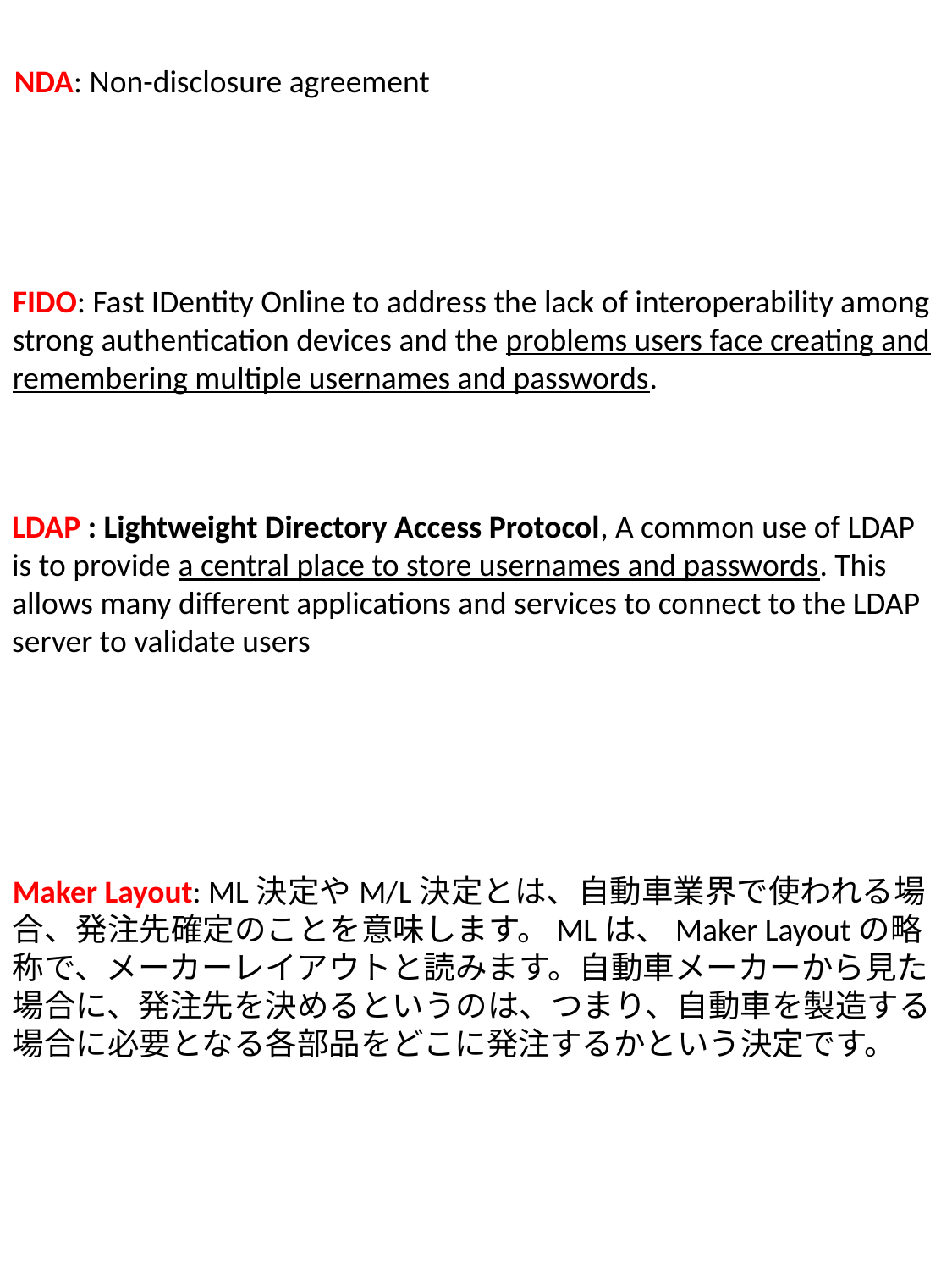

NDA: Non-disclosure agreement
FIDO: Fast IDentity Online to address the lack of interoperability among strong authentication devices and the problems users face creating and remembering multiple usernames and passwords.
LDAP : Lightweight Directory Access Protocol, A common use of LDAP is to provide a central place to store usernames and passwords. This allows many different applications and services to connect to the LDAP server to validate users
Maker Layout: ML決定やM/L決定とは、自動車業界で使われる場合、発注先確定のことを意味します。MLは、Maker Layoutの略称で、メーカーレイアウトと読みます。自動車メーカーから見た場合に、発注先を決めるというのは、つまり、自動車を製造する場合に必要となる各部品をどこに発注するかという決定です。